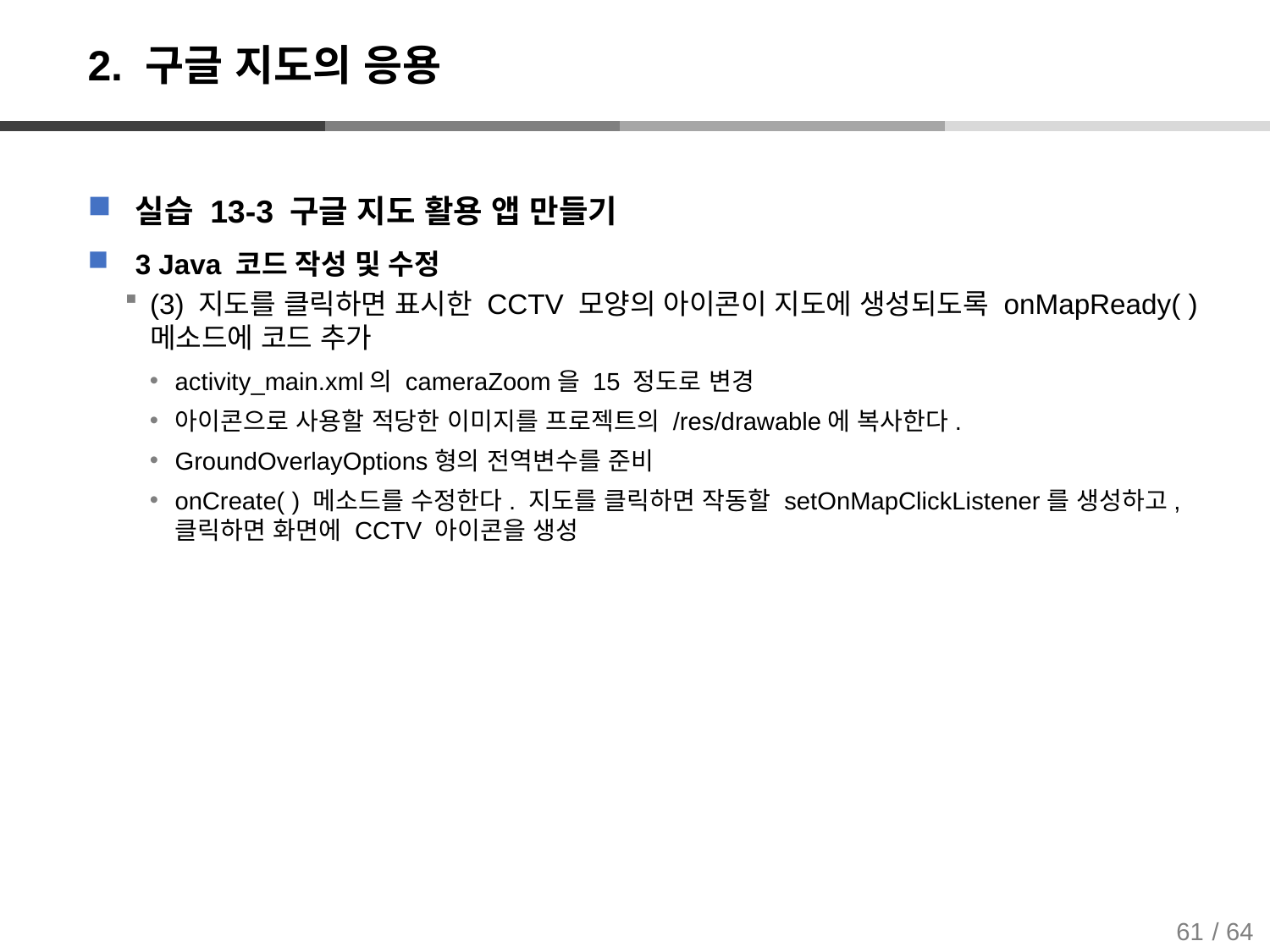

# 2. 구글 지도의 응용
실습 13-3 구글 지도 활용 앱 만들기
3 Java 코드 작성 및 수정
(3) 지도를 클릭하면 표시한 CCTV 모양의 아이콘이 지도에 생성되도록 onMapReady( ) 메소드에 코드 추가
activity_main.xml의 cameraZoom을 15 정도로 변경
아이콘으로 사용할 적당한 이미지를 프로젝트의 /res/drawable에 복사한다.
GroundOverlayOptions형의 전역변수를 준비
onCreate( ) 메소드를 수정한다. 지도를 클릭하면 작동할 setOnMapClickListener를 생성하고, 클릭하면 화면에 CCTV 아이콘을 생성